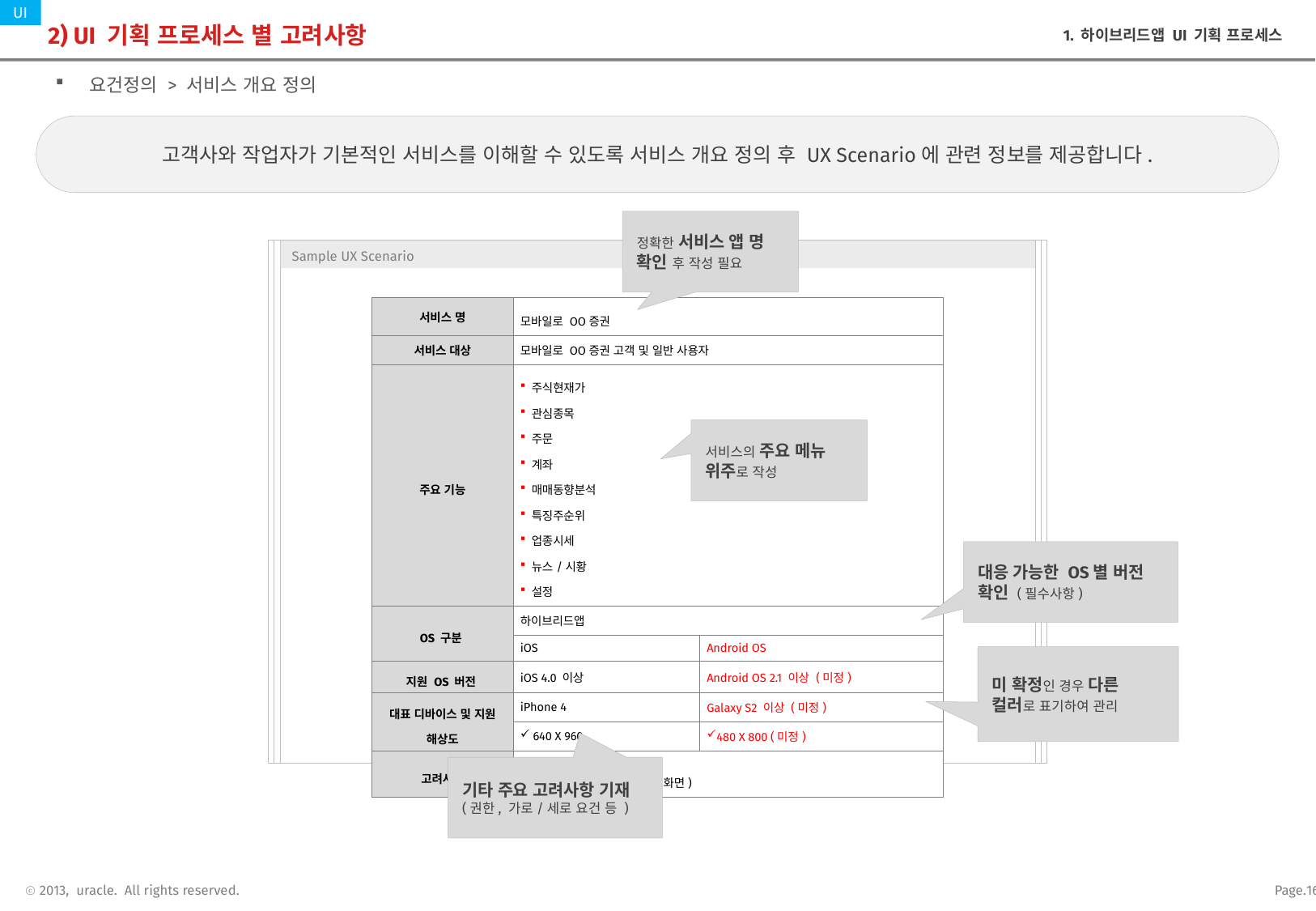

# 2) UI 기획 프로세스 별 고려사항
1. 하이브리드앱 UI 기획 프로세스
 요건정의 > 서비스 개요 정의
고객사와 작업자가 기본적인 서비스를 이해할 수 있도록 서비스 개요 정의 후 UX Scenario에 관련 정보를 제공합니다.
정확한 서비스 앱 명 확인 후 작성 필요
| 서비스 명 | 모바일로 OO증권 |  |
| --- | --- | --- |
| 서비스 대상 | 모바일로 OO증권 고객 및 일반 사용자 |  |
| 주요 기능 | 주식현재가 관심종목 주문 계좌 매매동향분석 특징주순위 업종시세 뉴스/시황 설정 |  |
| OS 구분 | 하이브리드앱 |  |
|  | iOS | Android OS |
| 지원 OS 버전 | iOS 4.0 이상 | Android OS 2.1 이상 (미정) |
| 대표 디바이스 및 지원 해상도 | iPhone 4 | Galaxy S2 이상 (미정) |
|  | 640 X 960 | 480 X 800 (미정) |
| 고려사항 | 세로 모드 기준 일부 가로 모드 지원 (차트 화면) |  |
서비스의 주요 메뉴 위주로 작성
대응 가능한 OS별 버전 확인 (필수사항)
미 확정인 경우 다른 컬러로 표기하여 관리
기타 주요 고려사항 기재
(권한, 가로/세로 요건 등 )